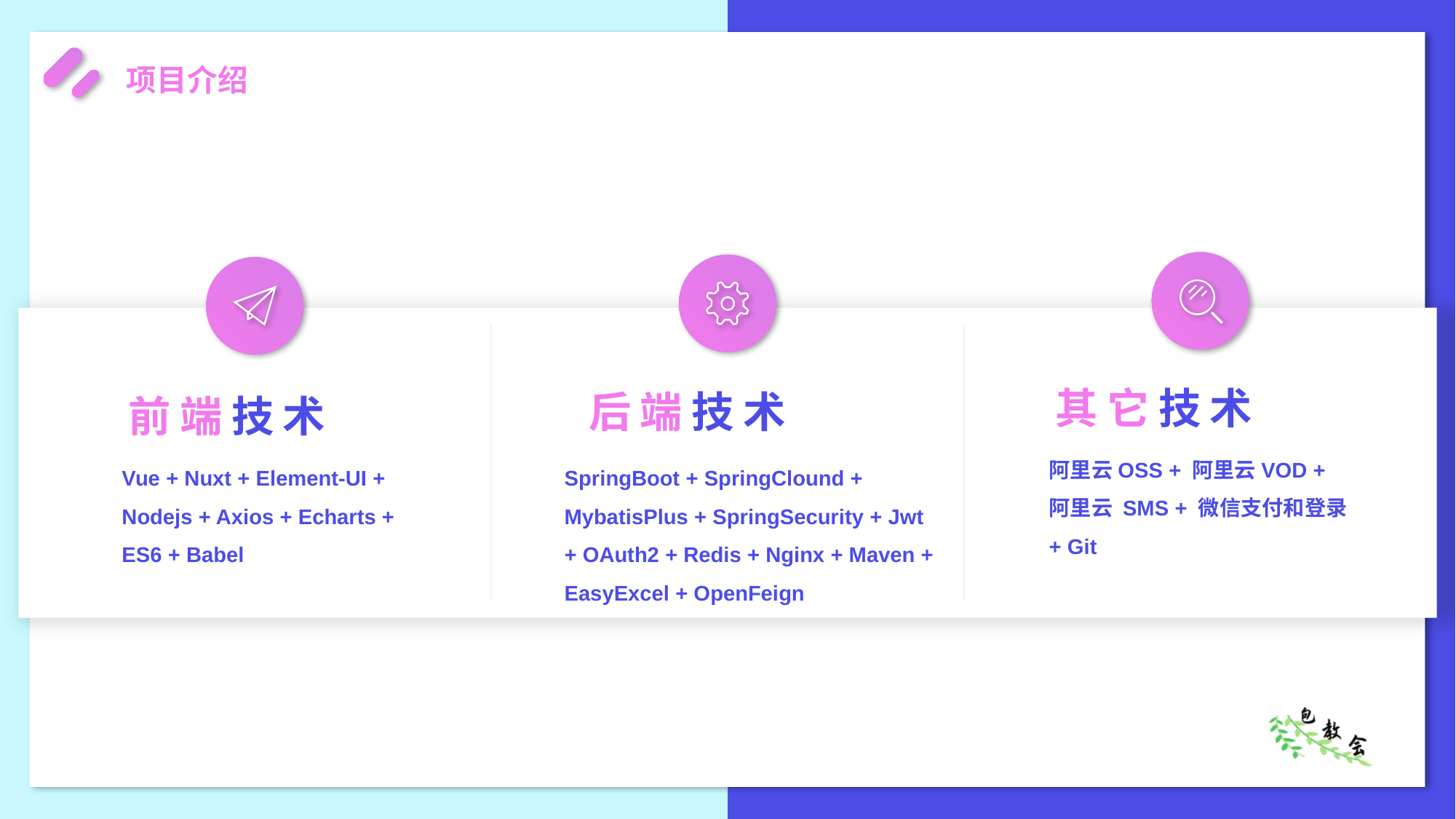

其它技术
后端技术
前端技术
阿里云OSS + 阿里云VOD + 阿里云 SMS + 微信支付和登录 + Git
SpringBoot + SpringClound + MybatisPlus + SpringSecurity + Jwt + OAuth2 + Redis + Nginx + Maven + EasyExcel + OpenFeign
Vue + Nuxt + Element-UI + Nodejs + Axios + Echarts + ES6 + Babel